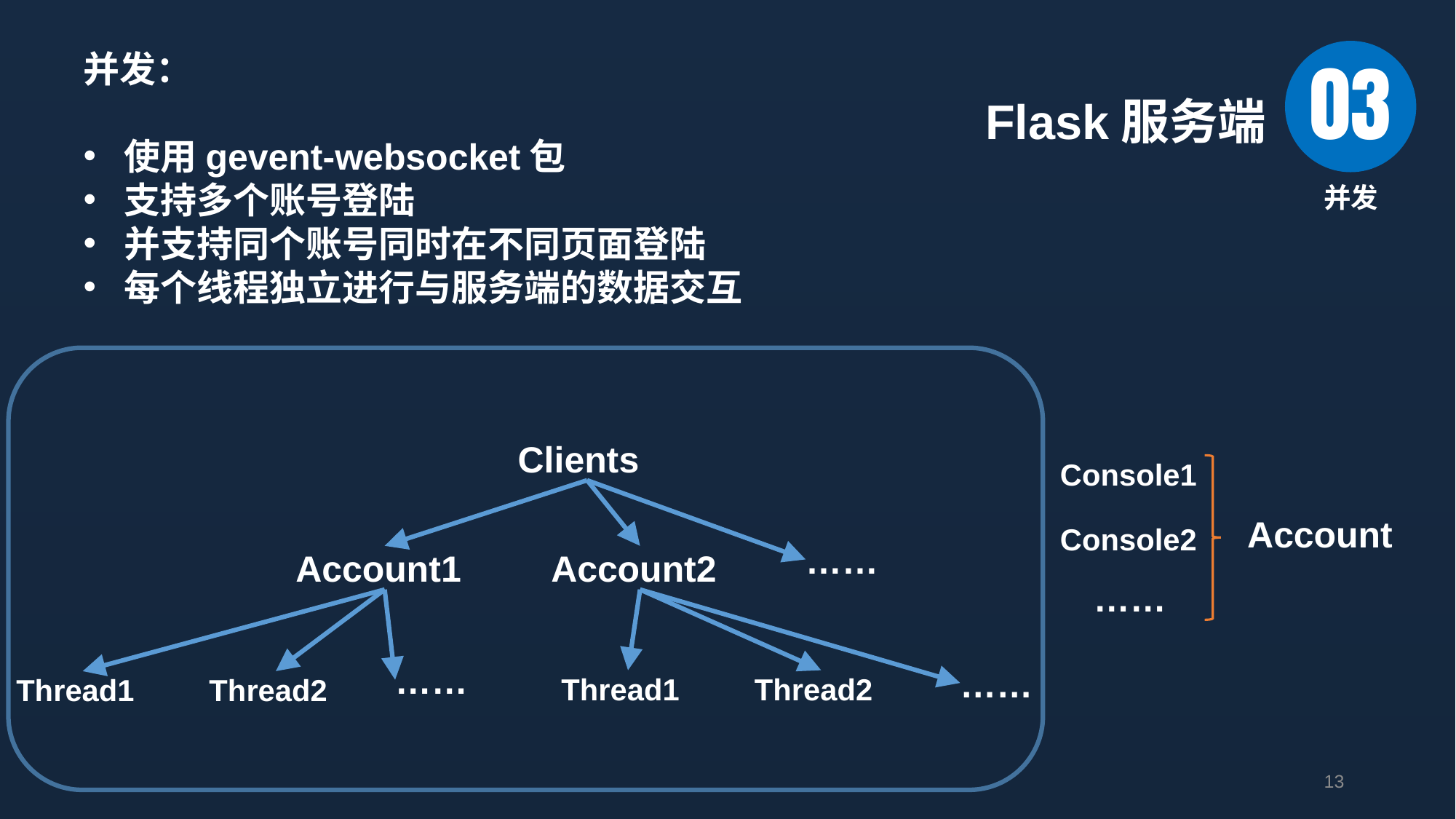

03
并发：

使用gevent-websocket包
支持多个账号登陆
并支持同个账号同时在不同页面登陆
每个线程独立进行与服务端的数据交互
Flask服务端
并发

 Clients
……
Account1
Account2
……
……
Thread1
Thread2
Thread1
Thread2
Console1

Account
Console2
……
13